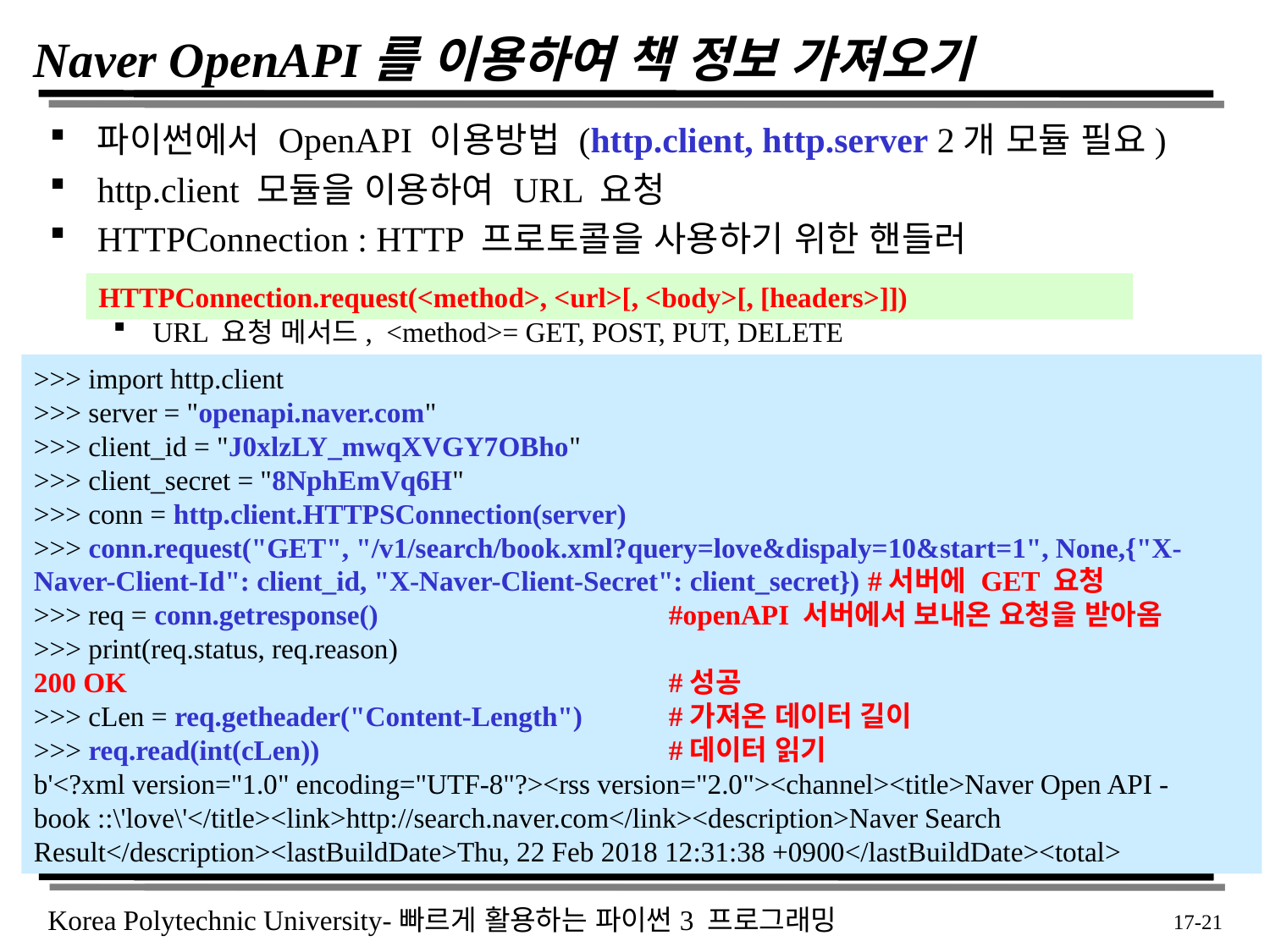

# Naver OpenAPI를 이용하여 책 정보 가져오기
파이썬에서 OpenAPI 이용방법 (http.client, http.server 2개 모듈 필요)
http.client 모듈을 이용하여 URL 요청
HTTPConnection : HTTP 프로토콜을 사용하기 위한 핸들러

URL 요청 메서드,  <method>= GET, POST, PUT, DELETE

HTTPConnection.request(<method>, <url>[, <body>[, [headers>]])
>>> import http.client
>>> server = "openapi.naver.com"
>>> client_id = "J0xlzLY_mwqXVGY7OBho"
>>> client_secret = "8NphEmVq6H"
>>> conn = http.client.HTTPSConnection(server)
>>> conn.request("GET", "/v1/search/book.xml?query=love&dispaly=10&start=1", None,{"X-Naver-Client-Id": client_id, "X-Naver-Client-Secret": client_secret}) #서버에 GET 요청
>>> req = conn.getresponse() 			#openAPI 서버에서 보내온 요청을 받아옴
>>> print(req.status, req.reason)
200 OK			   		#성공
>>> cLen = req.getheader("Content-Length") 	#가져온 데이터 길이
>>> req.read(int(cLen)) 			#데이터 읽기
b'<?xml version="1.0" encoding="UTF-8"?><rss version="2.0"><channel><title>Naver Open API - book ::\'love\'</title><link>http://search.naver.com</link><description>Naver Search Result</description><lastBuildDate>Thu, 22 Feb 2018 12:31:38 +0900</lastBuildDate><total>
 17-21